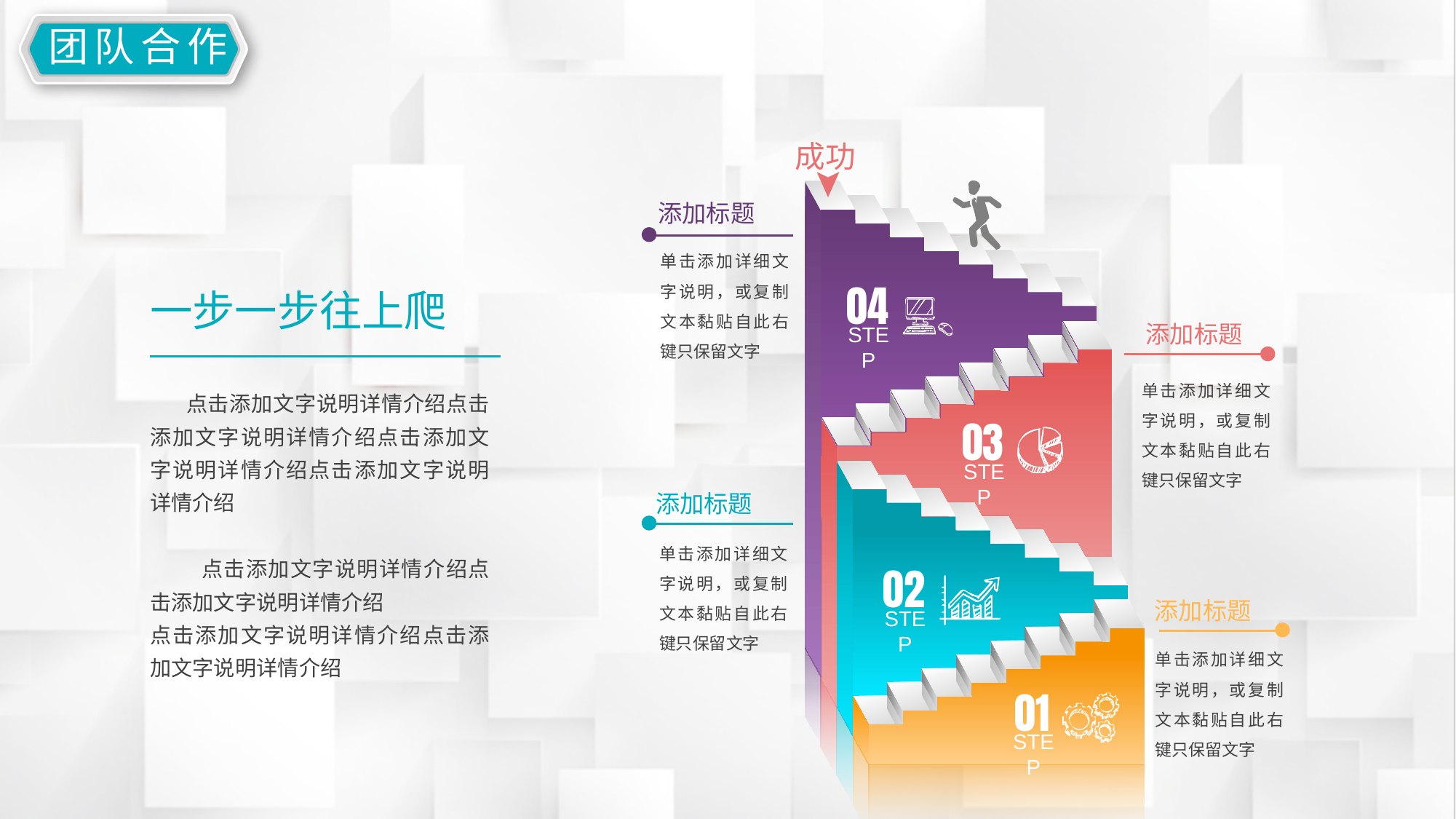

延迟符

团队合作
成功

04
STEP

添加标题

单击添加详细文字说明，或复制文本黏贴自此右键只保留文字
一步一步往上爬
添加标题

单击添加详细文字说明，或复制文本黏贴自此右键只保留文字

03
STEP

      点击添加文字说明详情介绍点击添加文字说明详情介绍点击添加文字说明详情介绍点击添加文字说明详情介绍

        点击添加文字说明详情介绍点击添加文字说明详情介绍
点击添加文字说明详情介绍点击添加文字说明详情介绍

02
STEP

添加标题

单击添加详细文字说明，或复制文本黏贴自此右键只保留文字
添加标题

单击添加详细文字说明，或复制文本黏贴自此右键只保留文字

01
STEP